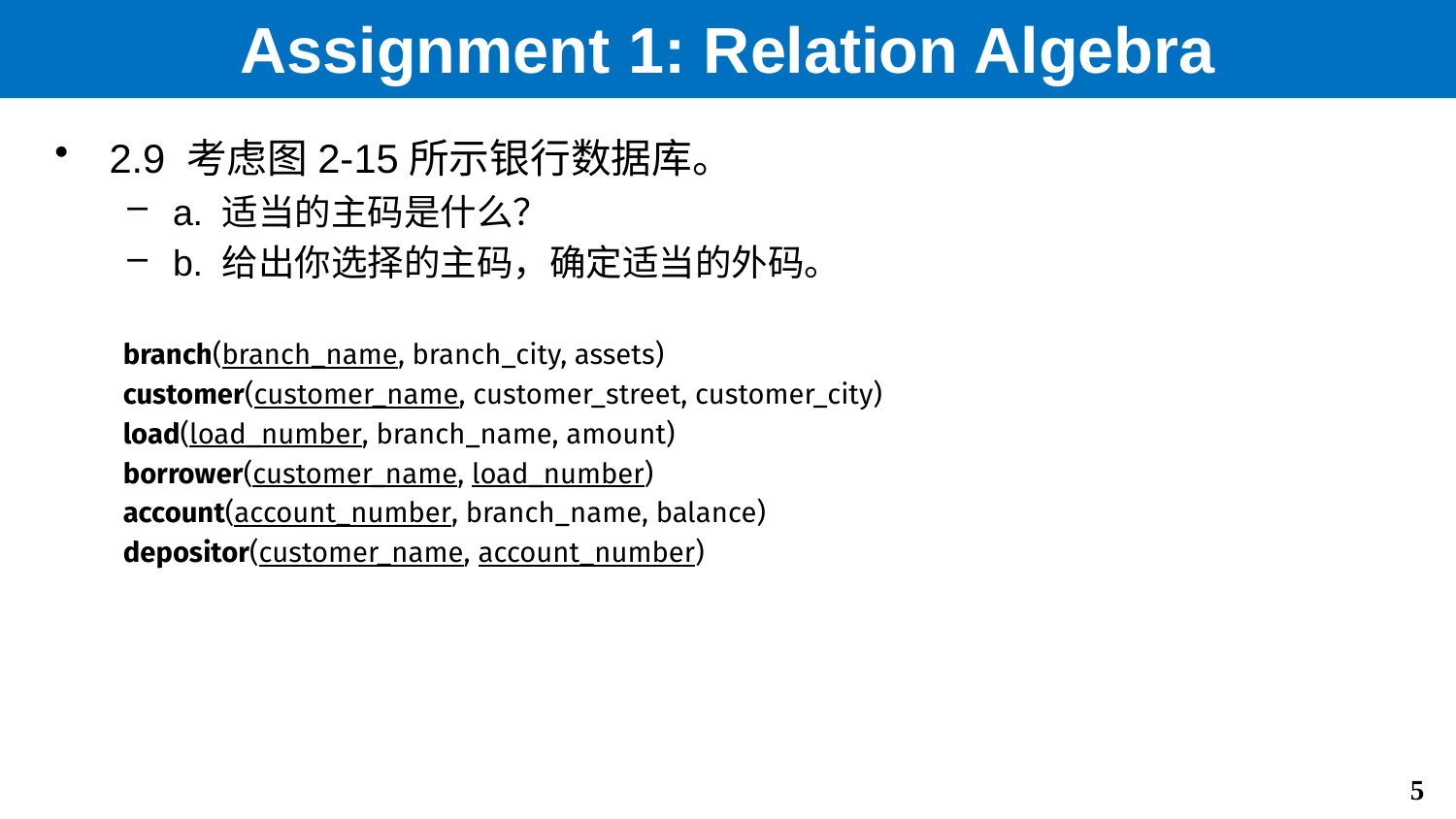

# Assignment 1: Relation Algebra
2.9 考虑图2-15所示银行数据库。
a. 适当的主码是什么？
b. 给出你选择的主码，确定适当的外码。
branch(branch_name, branch_city, assets)
customer(customer_name, customer_street, customer_city)
load(load_number, branch_name, amount)
borrower(customer_name, load_number)
account(account_number, branch_name, balance)
depositor(customer_name, account_number)